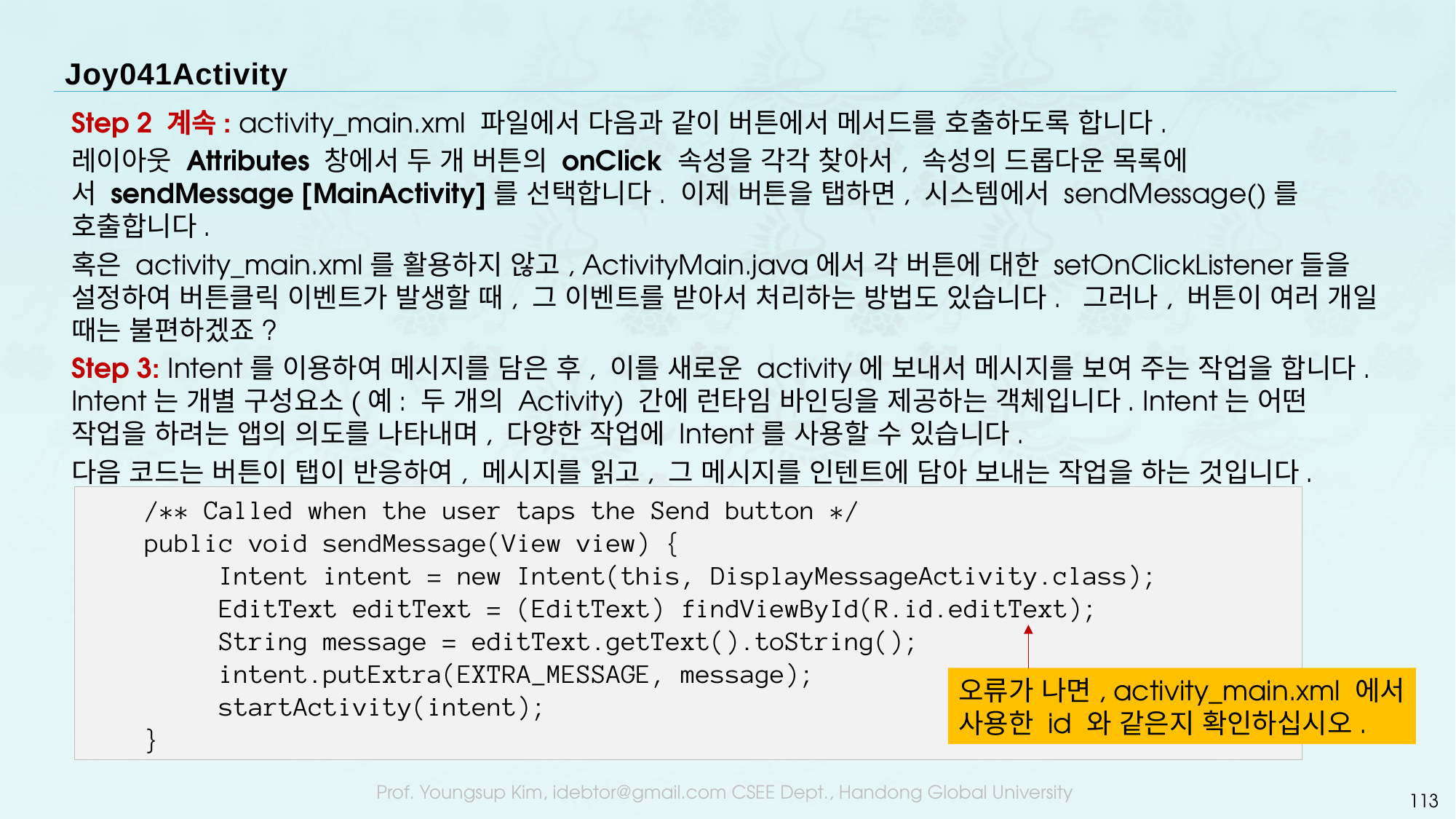

# Joy041Activity
Step 2 계속: activity_main.xml 파일에서 다음과 같이 버튼에서 메서드를 호출하도록 합니다.
레이아웃 Attributes 창에서 두 개 버튼의 onClick 속성을 각각 찾아서, 속성의 드롭다운 목록에서 sendMessage [MainActivity]를 선택합니다. 이제 버튼을 탭하면, 시스템에서 sendMessage()를 호출합니다.
혹은 activity_main.xml를 활용하지 않고, ActivityMain.java에서 각 버튼에 대한 setOnClickListener들을 설정하여 버튼클릭 이벤트가 발생할 때, 그 이벤트를 받아서 처리하는 방법도 있습니다.  그러나, 버튼이 여러 개일 때는 불편하겠죠?
Step 3: Intent를 이용하여 메시지를 담은 후, 이를 새로운 activity에 보내서 메시지를 보여 주는 작업을 합니다. Intent는 개별 구성요소(예: 두 개의 Activity) 간에 런타임 바인딩을 제공하는 객체입니다. Intent는 어떤 작업을 하려는 앱의 의도를 나타내며, 다양한 작업에 Intent를 사용할 수 있습니다.
다음 코드는 버튼이 탭이 반응하여, 메시지를 읽고, 그 메시지를 인텐트에 담아 보내는 작업을 하는 것입니다.

    /** Called when the user taps the Send button */
    public void sendMessage(View view) {
         Intent intent = new Intent(this, DisplayMessageActivity.class);
         EditText editText = (EditText) findViewById(R.id.editText);
         String message = editText.getText().toString();
         intent.putExtra(EXTRA_MESSAGE, message);
         startActivity(intent);
    }
오류가 나면, activity_main.xml 에서
사용한 id 와 같은지 확인하십시오.
113